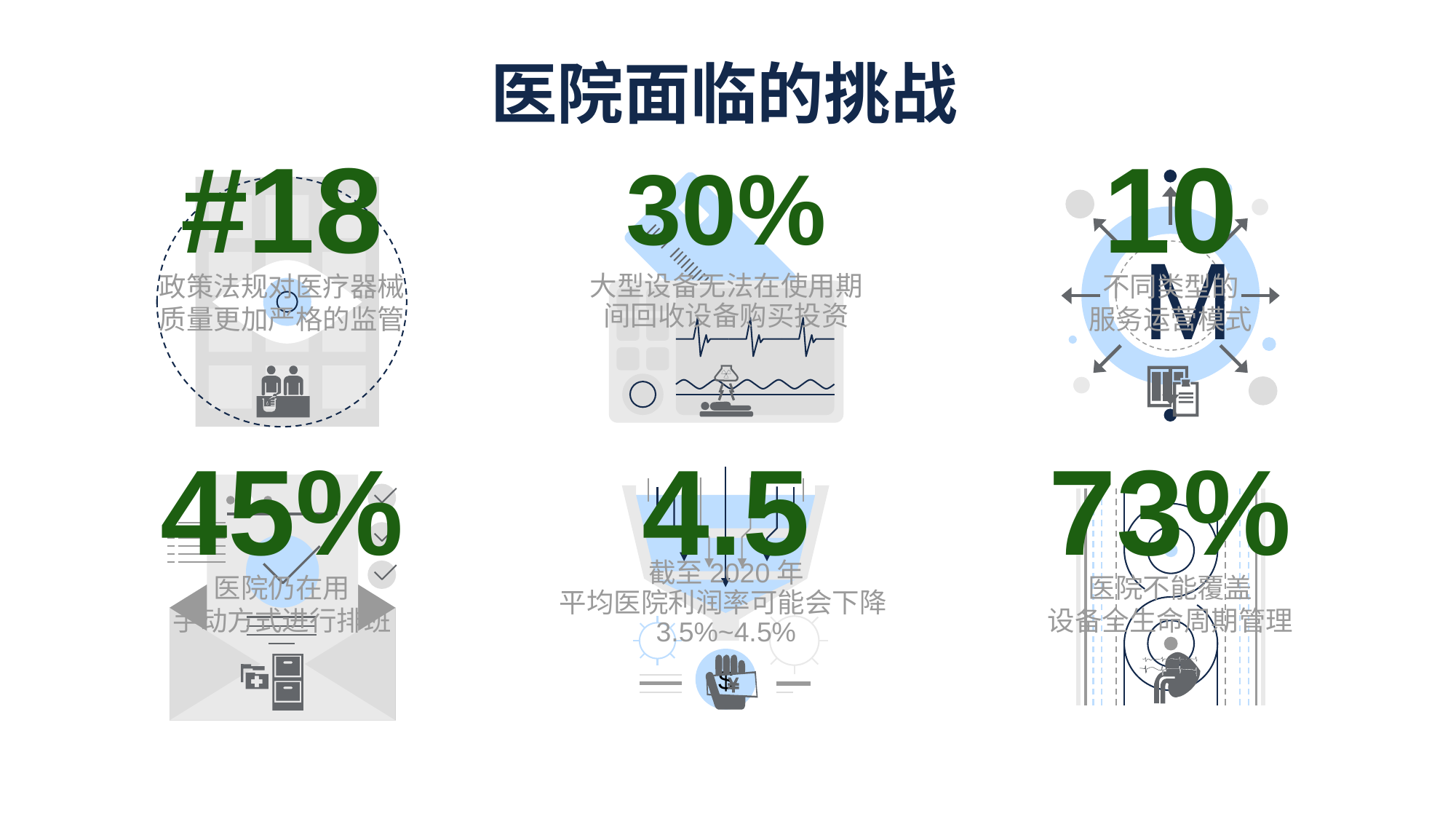

医院面临的挑战
#18
10
30%

M

政策法规对医疗器械质量更加严格的监管
不同类型的
服务运营模式
大型设备无法在使用期间回收设备购买投资

45%
4.5
73%

截至2020年
平均医院利润率可能会下降3.5%~4.5%
医院仍在用
手动方式进行排班
医院不能覆盖
设备全生命周期管理

$